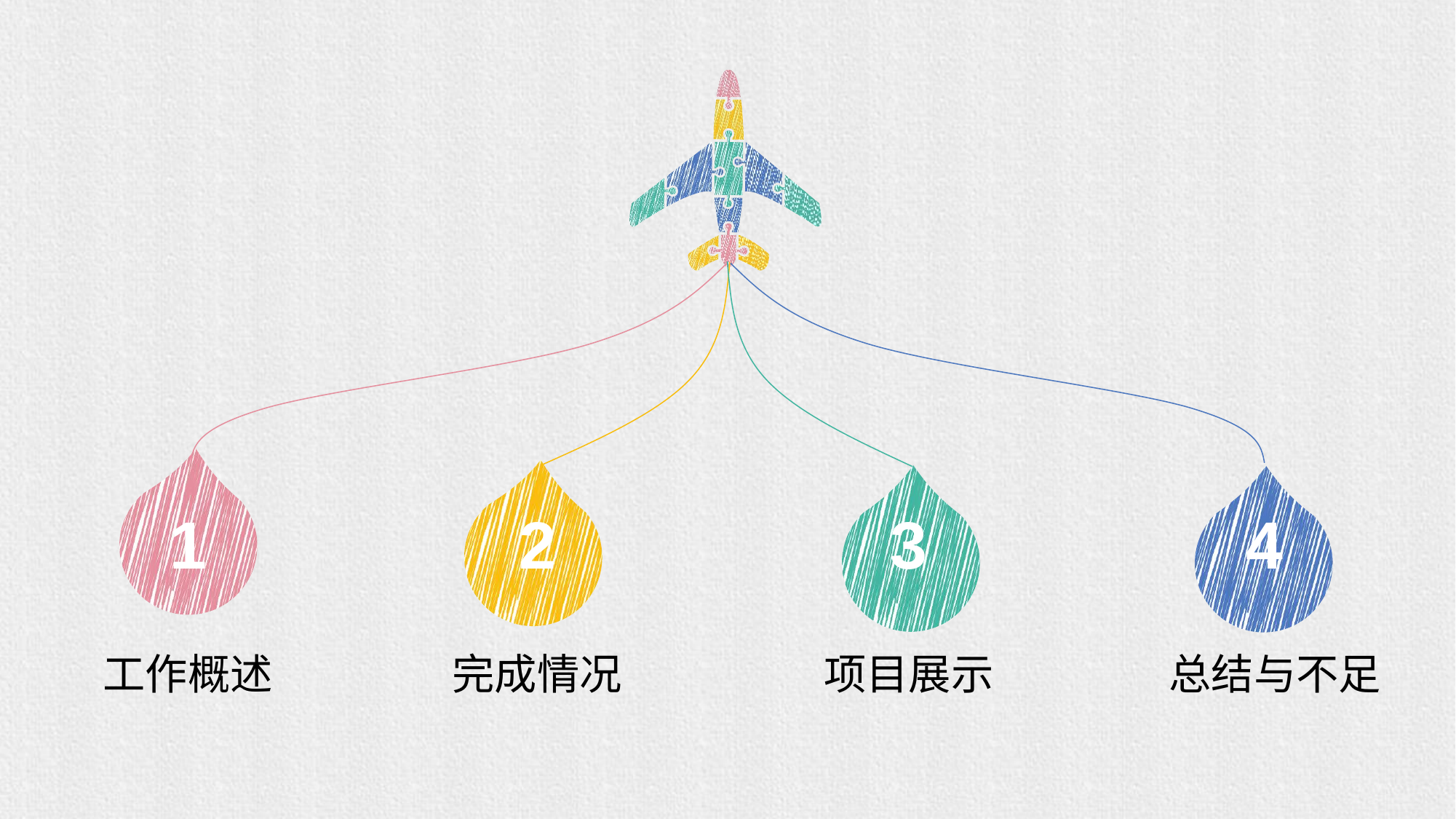

3

2

4

1
工作概述
完成情况
项目展示
总结与不足